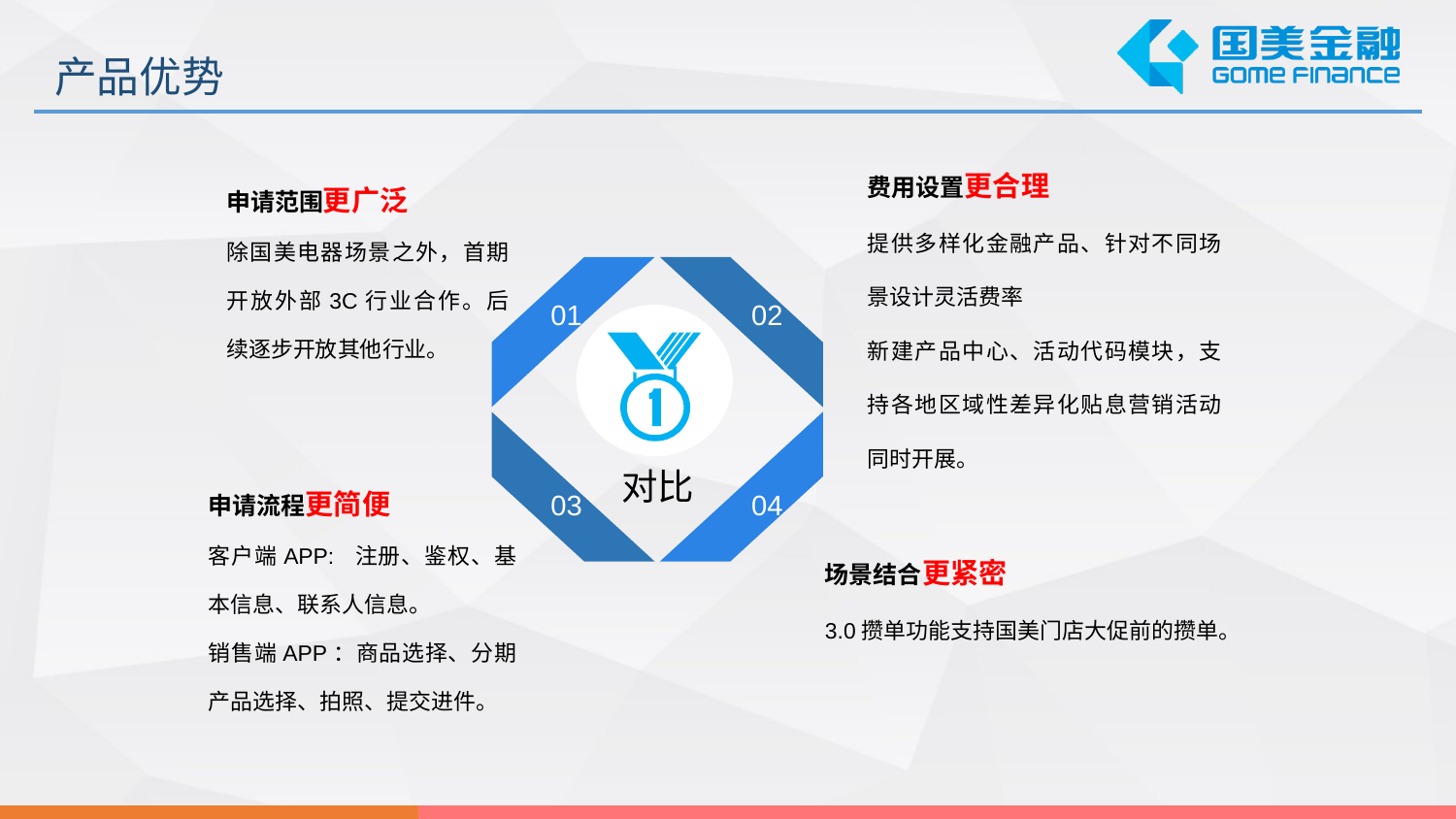

产品优势
费用设置更合理
提供多样化金融产品、针对不同场景设计灵活费率
新建产品中心、活动代码模块，支持各地区域性差异化贴息营销活动同时开展。
申请范围更广泛
除国美电器场景之外，首期开放外部3C行业合作。后续逐步开放其他行业。

01
02

对比
03
04
申请流程更简便
客户端APP:  注册、鉴权、基本信息、联系人信息。
销售端APP：商品选择、分期产品选择、拍照、提交进件。
场景结合更紧密
3.0攒单功能支持国美门店大促前的攒单。